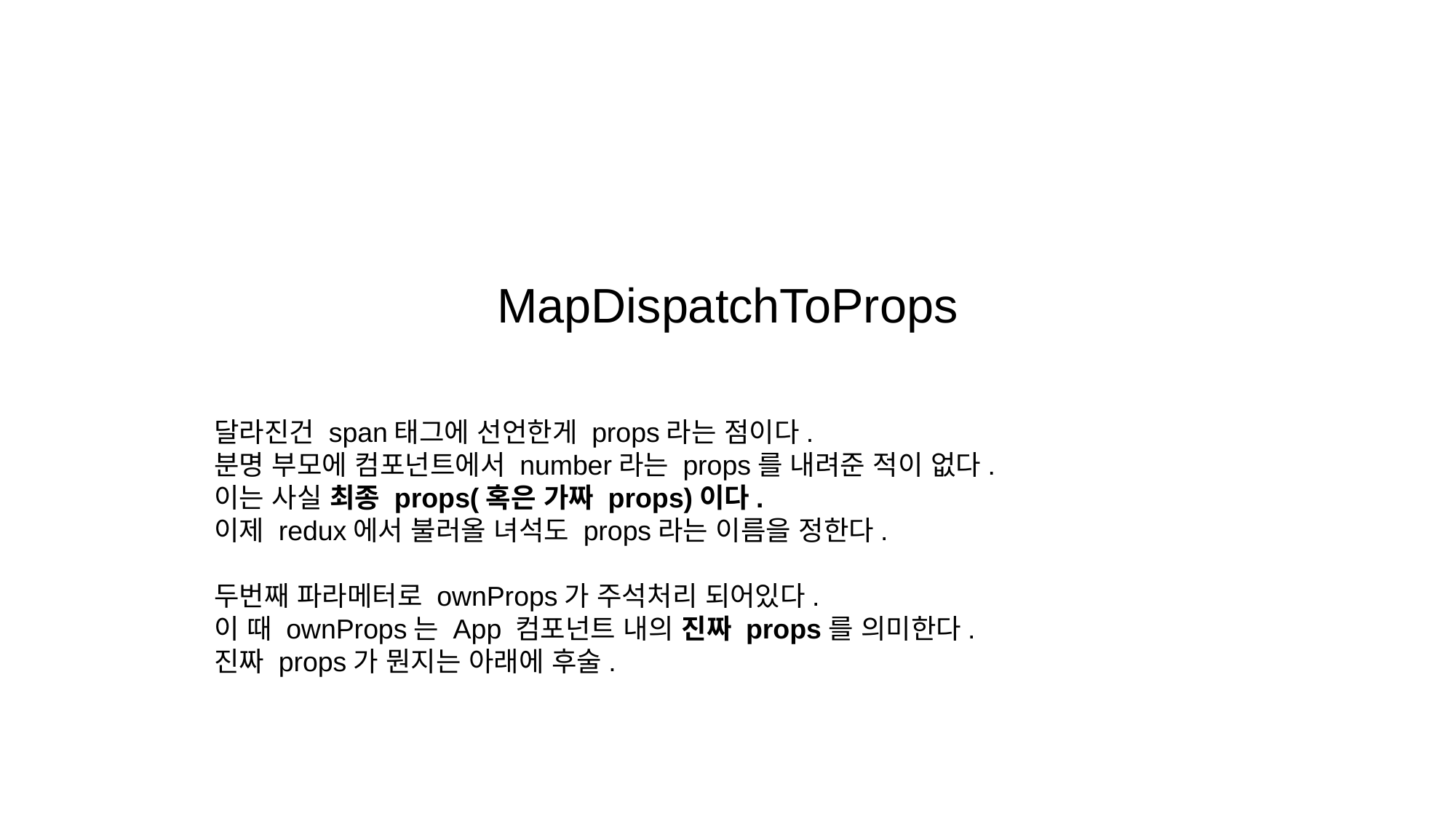

MapDispatchToProps
달라진건 span태그에 선언한게 props라는 점이다.
분명 부모에 컴포넌트에서 number라는 props를 내려준 적이 없다.
이는 사실 최종 props(혹은 가짜 props)이다.
이제 redux에서 불러올 녀석도 props라는 이름을 정한다.
두번째 파라메터로 ownProps가 주석처리 되어있다.
이 때 ownProps는 App 컴포넌트 내의 진짜 props를 의미한다.
진짜 props가 뭔지는 아래에 후술.